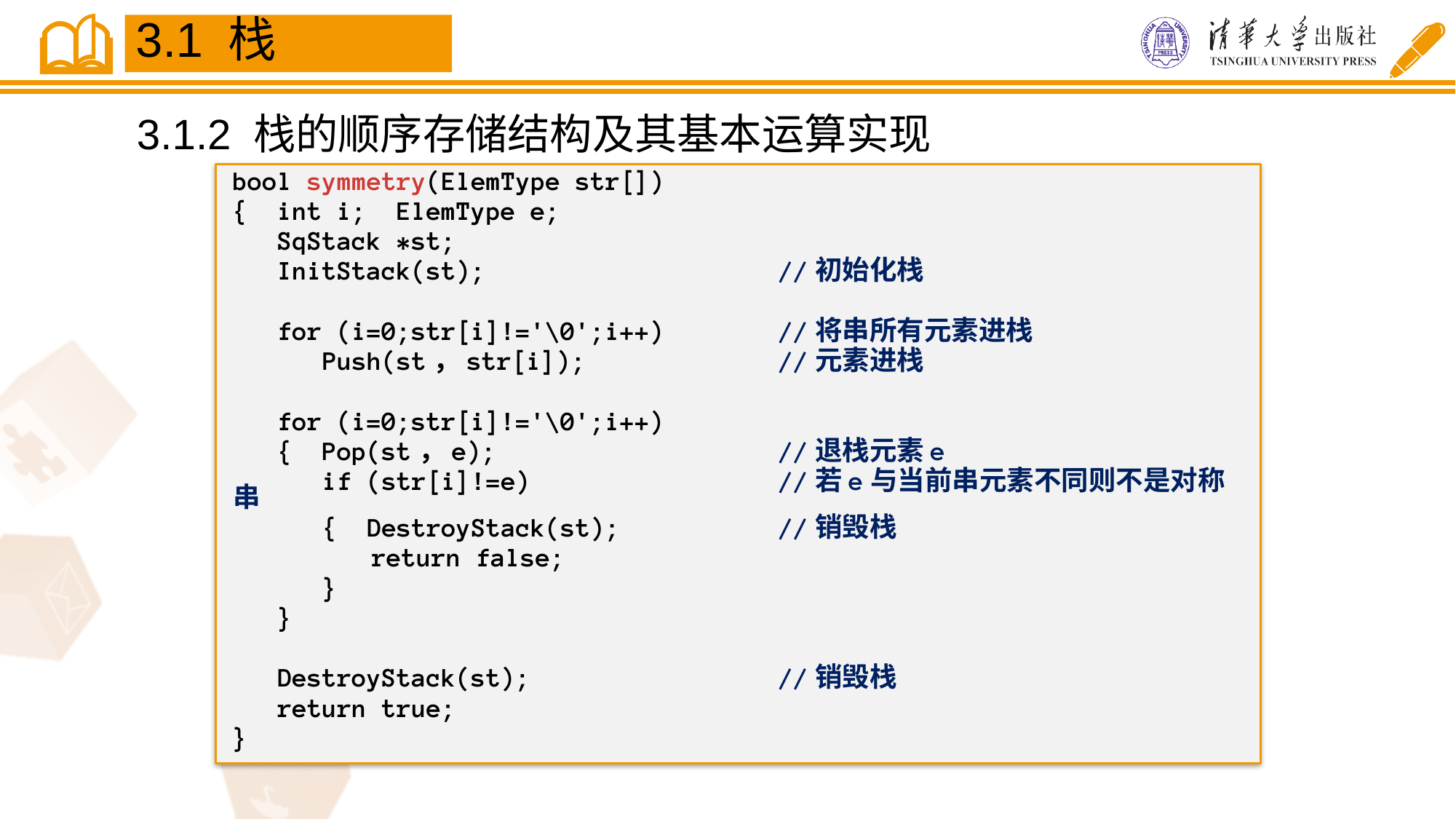

3.1 栈
3.1.2 栈的顺序存储结构及其基本运算实现
bool symmetry(ElemType str[])
{  int i;  ElemType e;
   SqStack *st;
   InitStack(st);			//初始化栈

   for (i=0;str[i]!='\0';i++)		//将串所有元素进栈
      Push(st，str[i]);		//元素进栈

   for (i=0;str[i]!='\0';i++)
   {  Pop(st，e);			//退栈元素e
      if (str[i]!=e)	 		//若e与当前串元素不同则不是对称串
      {  DestroyStack(st);		//销毁栈
	  return false;
      }
   }

   DestroyStack(st);	 		//销毁栈
   return true;
}